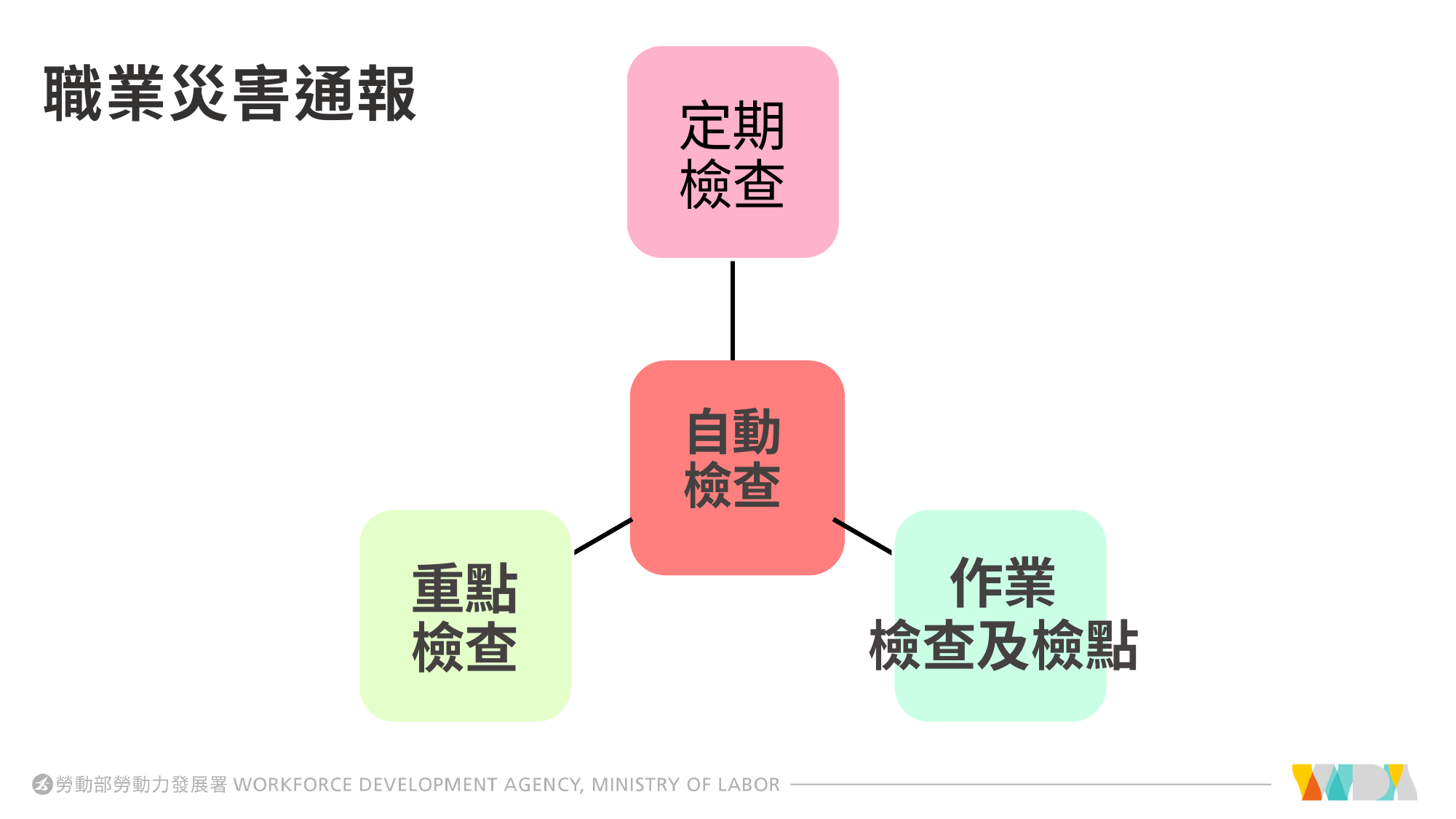

# 職業災害通報

定期檢查

自動檢查
作業
檢查及檢點
重點檢查